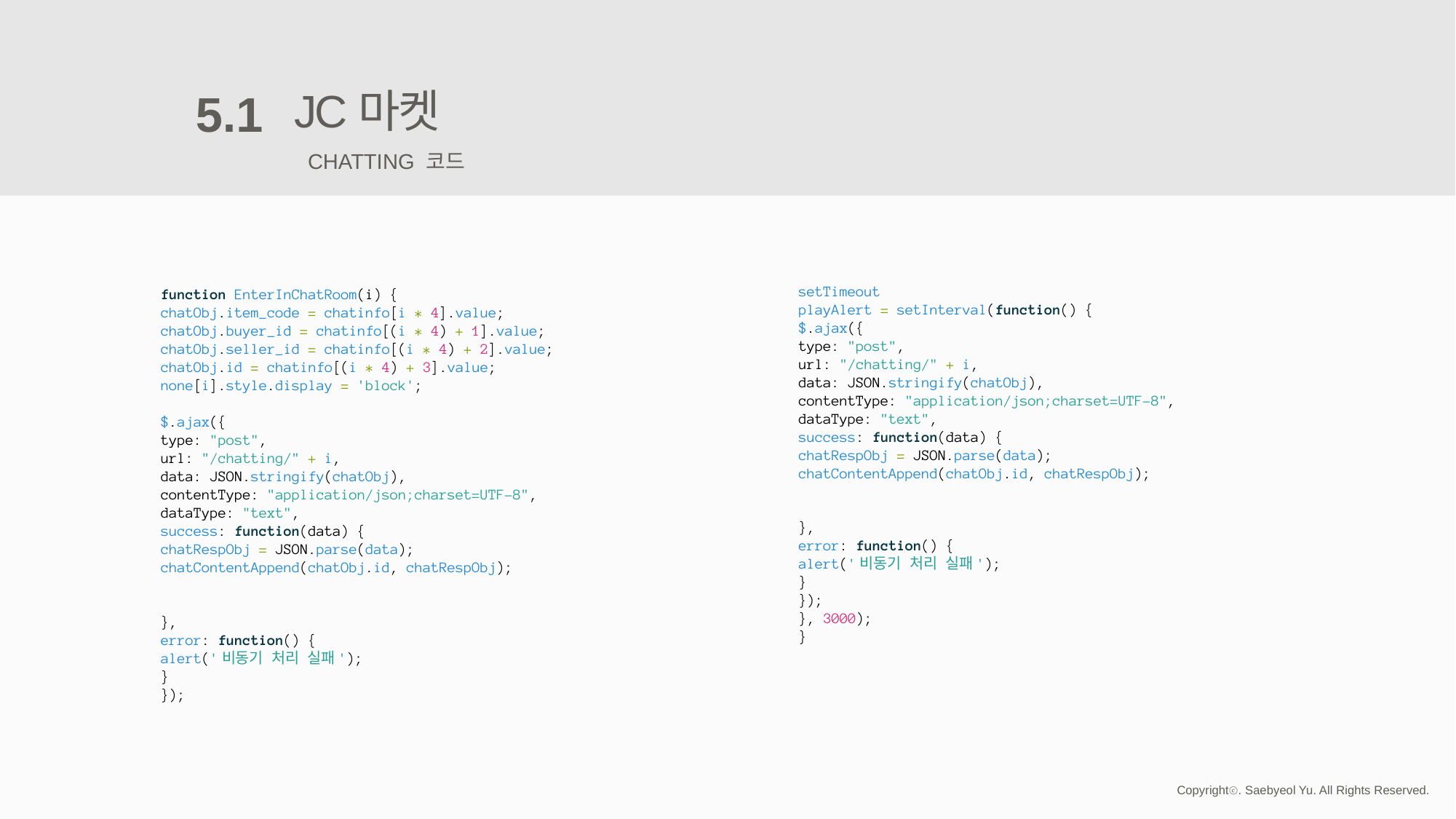

JC마켓
5.1
CHATTING 코드
setTimeout
playAlert = setInterval(function() {
$.ajax({
type: "post",
url: "/chatting/" + i,
data: JSON.stringify(chatObj),
contentType: "application/json;charset=UTF-8",
dataType: "text",
success: function(data) {
chatRespObj = JSON.parse(data);
chatContentAppend(chatObj.id, chatRespObj);

},
error: function() {
alert('비동기 처리 실패');
}
});
}, 3000);
}
function EnterInChatRoom(i) {
chatObj.item_code = chatinfo[i * 4].value;
chatObj.buyer_id = chatinfo[(i * 4) + 1].value;
chatObj.seller_id = chatinfo[(i * 4) + 2].value;
chatObj.id = chatinfo[(i * 4) + 3].value;
none[i].style.display = 'block';

$.ajax({
type: "post",
url: "/chatting/" + i,
data: JSON.stringify(chatObj),
contentType: "application/json;charset=UTF-8",
dataType: "text",
success: function(data) {
chatRespObj = JSON.parse(data);
chatContentAppend(chatObj.id, chatRespObj);

},
error: function() {
alert('비동기 처리 실패');
}
});